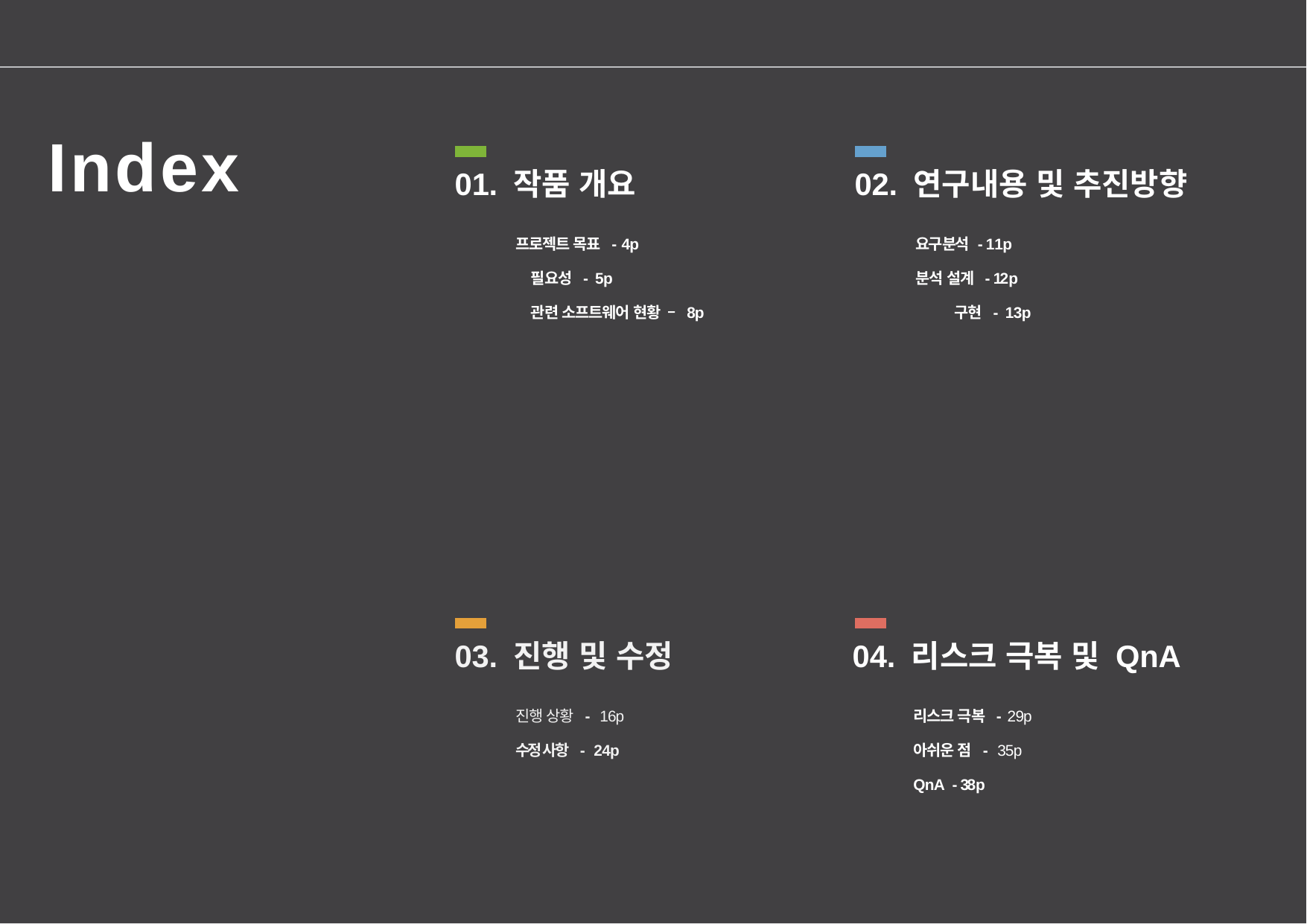

# Index

01. 작품 개요
프로젝트 목표  -  4p                     필요성  -  5p                             관련 소프트웨어 현황  –  8p
02. 연구내용 및 추진방향
요구 분석  -  11p            분석 설계  -  12p                       구현  -  13p

03. 진행 및 수정
진행 상황  -  16p                            수정 사항   - 24p
04. 리스크 극복 및 QnA
리스크 극복  - 29p                      아쉬운 점  -  35p                               QnA   -  38p